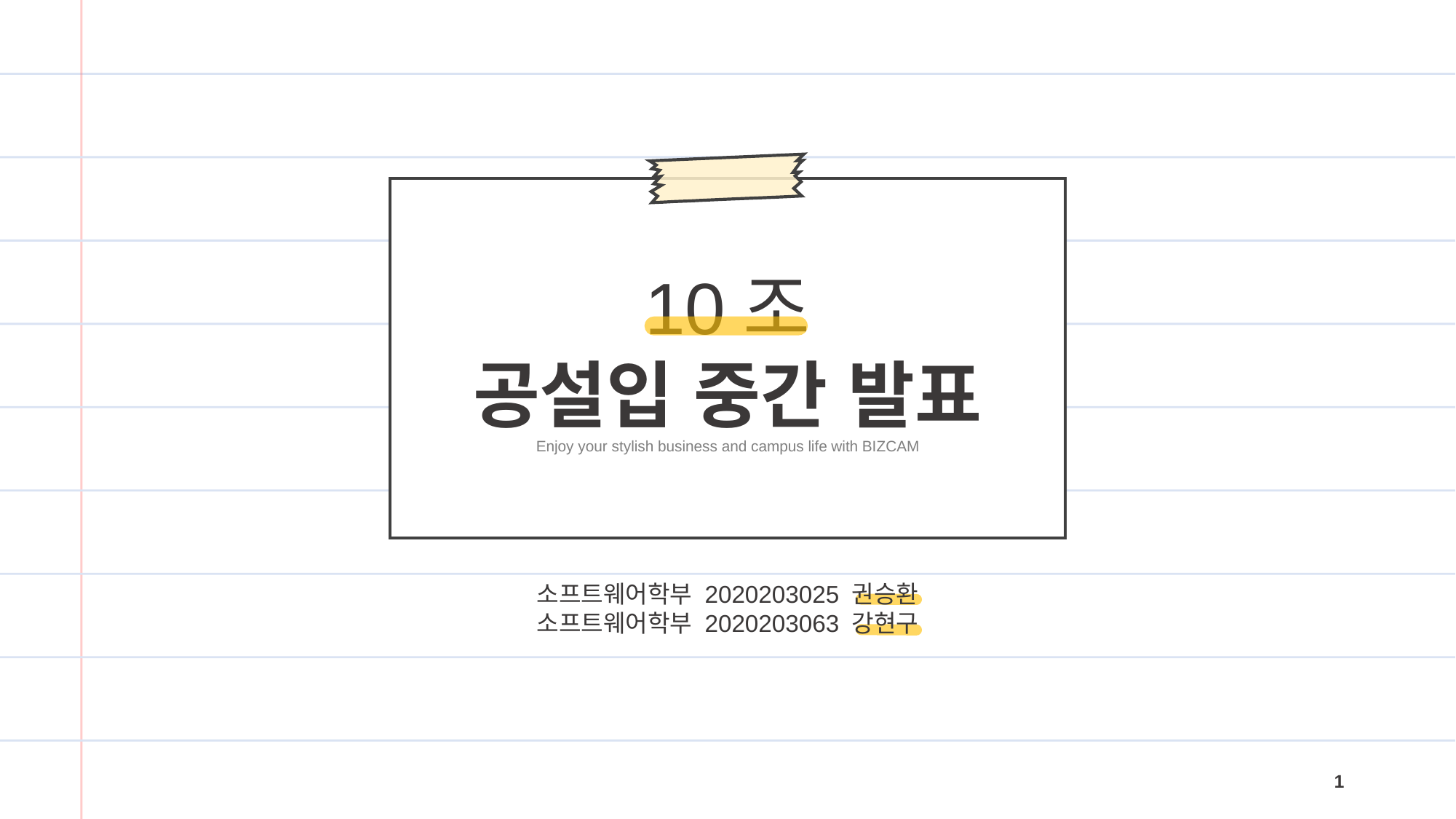

10조
공설입 중간 발표
Enjoy your stylish business and campus life with BIZCAM
소프트웨어학부 2020203025 권승환
소프트웨어학부 2020203063 강현구
1